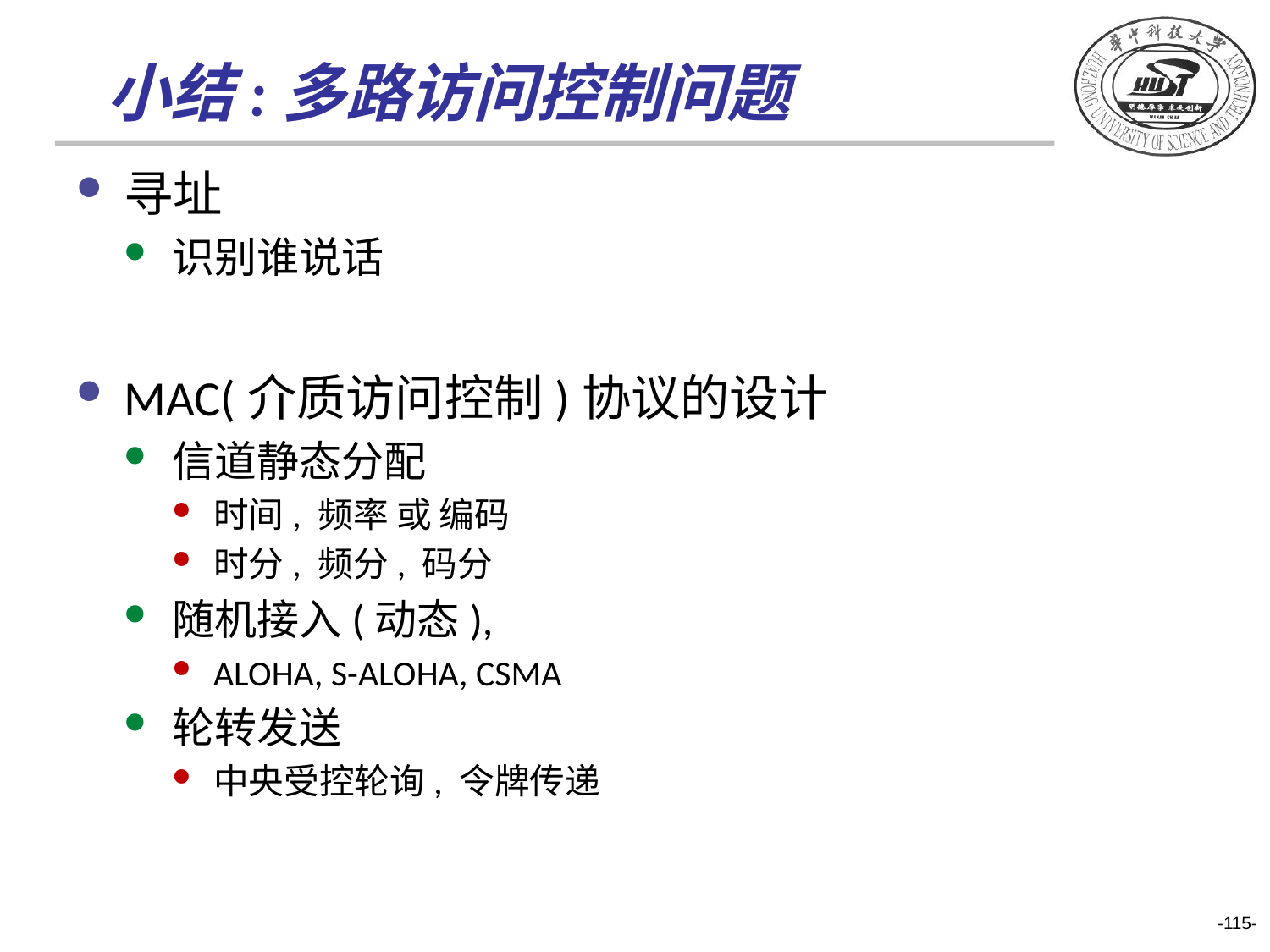

# 小结:多路访问控制问题
寻址
识别谁说话

MAC(介质访问控制)协议的设计
信道静态分配
时间, 频率 或 编码
时分, 频分, 码分
随机接入(动态),
ALOHA, S-ALOHA, CSMA
轮转发送
中央受控轮询, 令牌传递

-115-